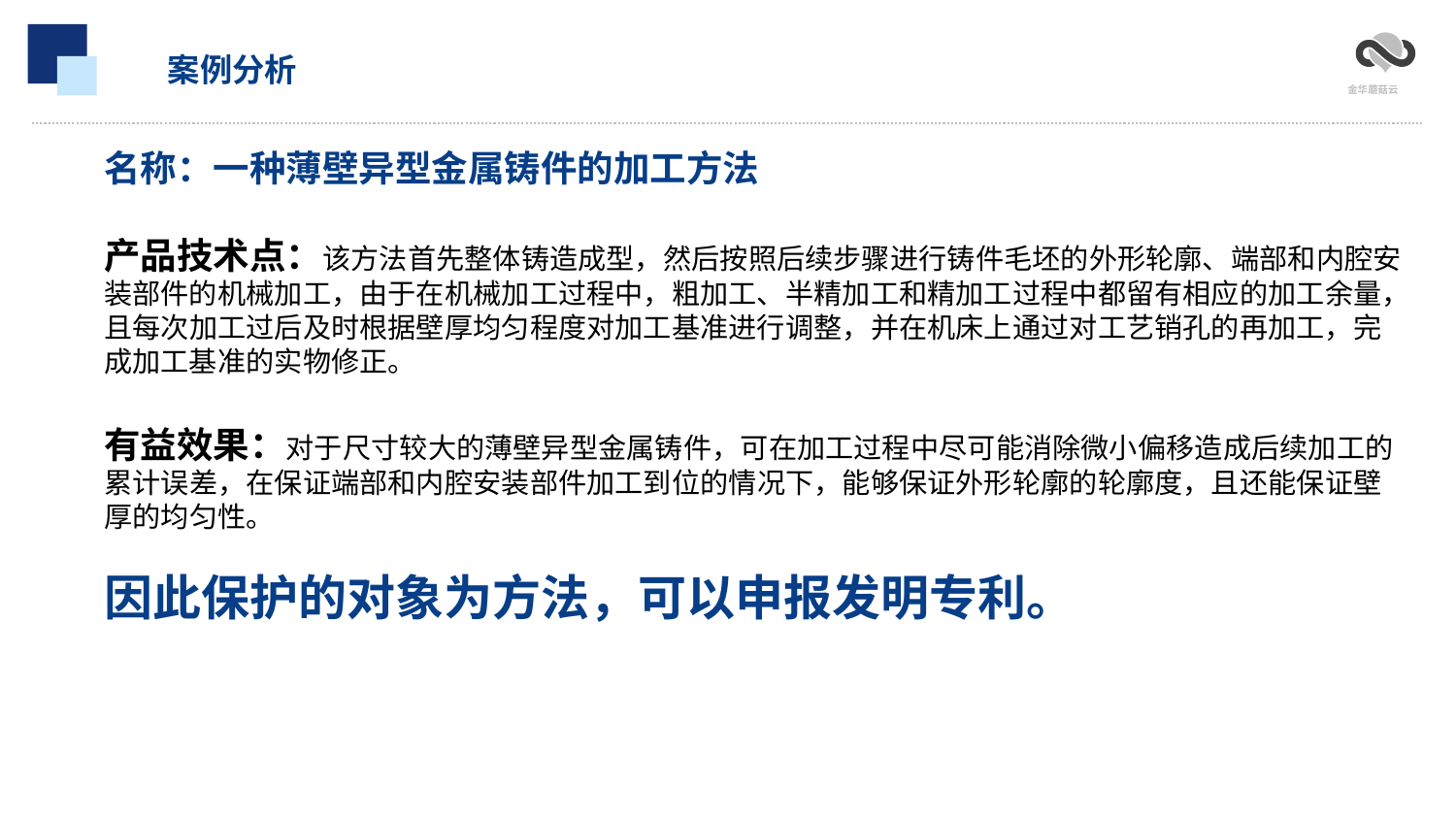

案例分析
名称：一种薄壁异型金属铸件的加工方法

产品技术点：该方法首先整体铸造成型，然后按照后续步骤进行铸件毛坯的外形轮廓、端部和内腔安装部件的机械加工，由于在机械加工过程中，粗加工、半精加工和精加工过程中都留有相应的加工余量，且每次加工过后及时根据壁厚均匀程度对加工基准进行调整，并在机床上通过对工艺销孔的再加工，完成加工基准的实物修正。

有益效果：对于尺寸较大的薄壁异型金属铸件，可在加工过程中尽可能消除微小偏移造成后续加工的累计误差，在保证端部和内腔安装部件加工到位的情况下，能够保证外形轮廓的轮廓度，且还能保证壁厚的均匀性。

因此保护的对象为方法，可以申报发明专利。